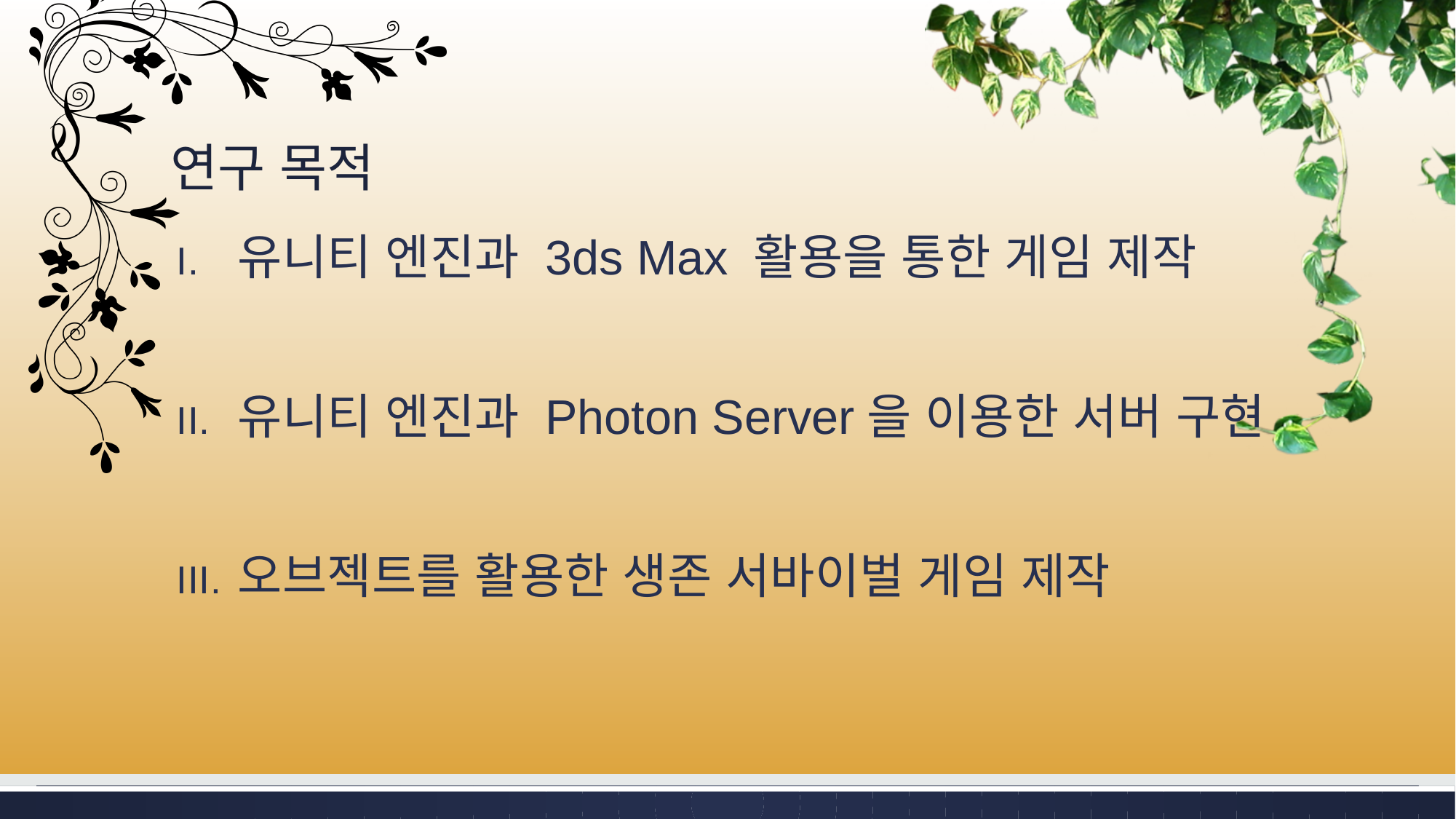

# 연구 목적
유니티 엔진과 3ds Max 활용을 통한 게임 제작

유니티 엔진과 Photon Server을 이용한 서버 구현

오브젝트를 활용한 생존 서바이벌 게임 제작